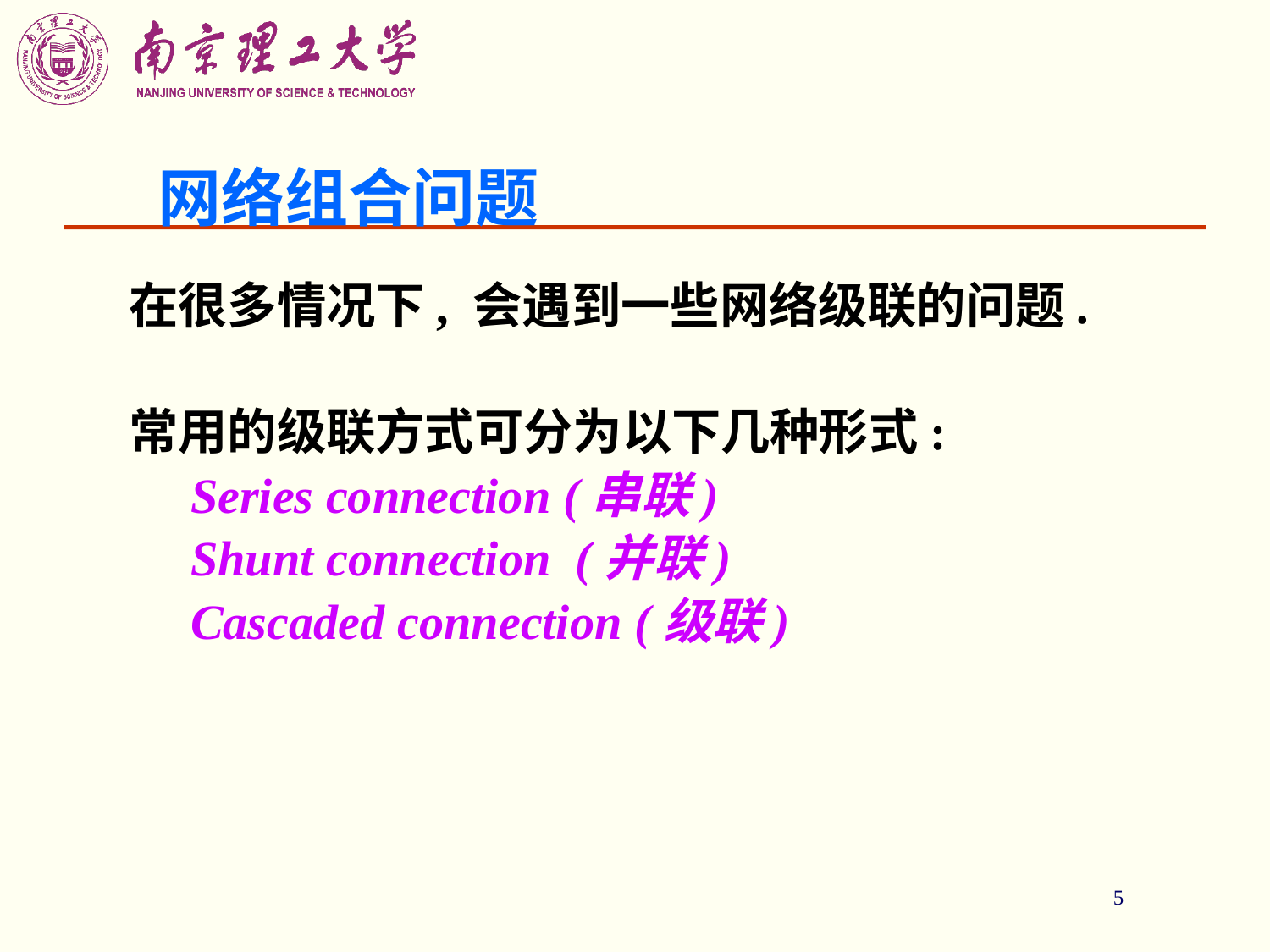

5
# 网络组合问题
在很多情况下, 会遇到一些网络级联的问题.

常用的级联方式可分为以下几种形式:
     Series connection (串联)
     Shunt connection  (并联)
     Cascaded connection (级联)